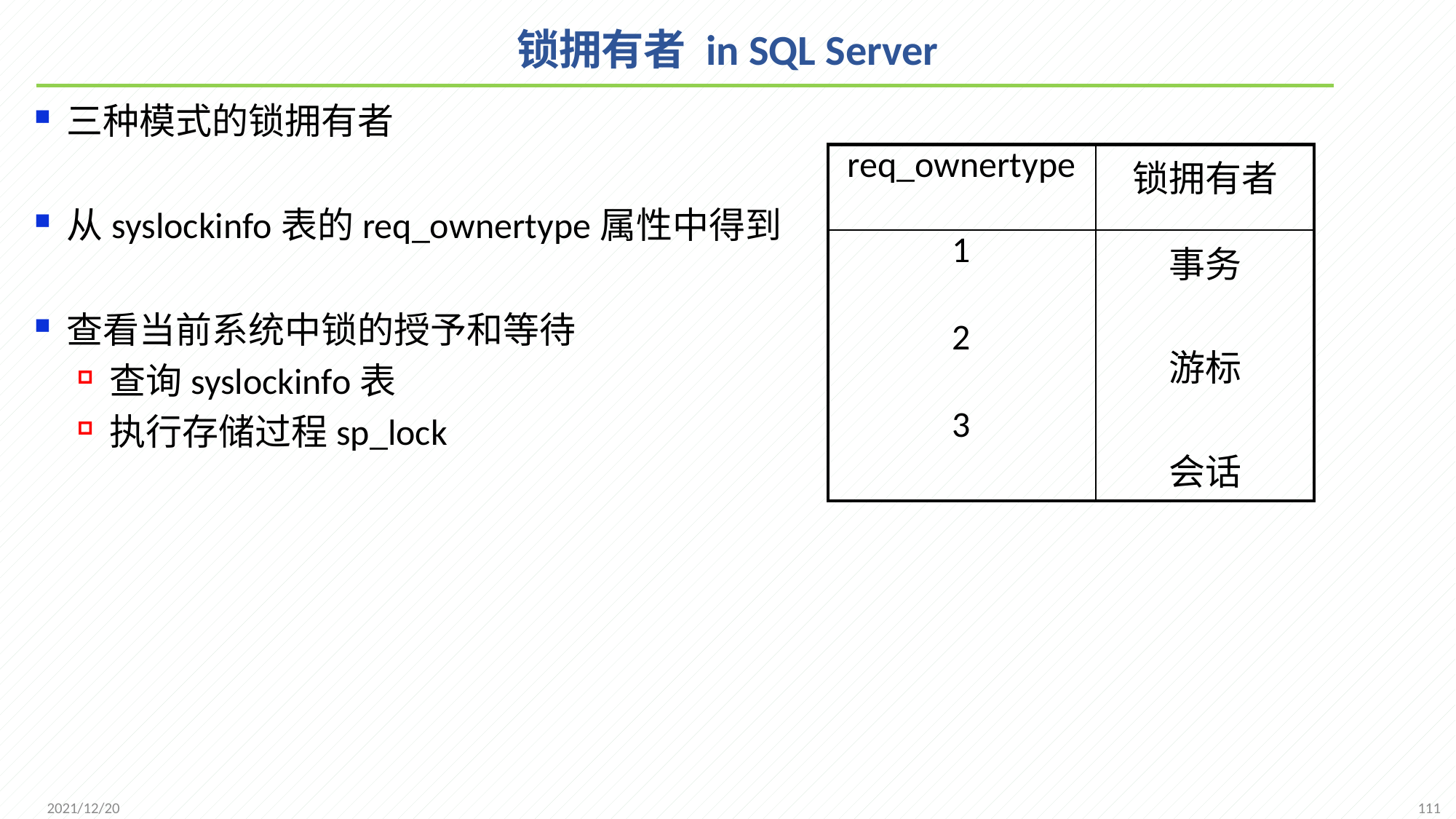

# 锁拥有者 in SQL Server
三种模式的锁拥有者

从syslockinfo表的req_ownertype属性中得到

查看当前系统中锁的授予和等待
查询syslockinfo表
执行存储过程sp_lock

| req\_ownertype | 锁拥有者 |
| --- | --- |
| 1 2 3 | 事务 游标 会话 |
111
2021/12/20